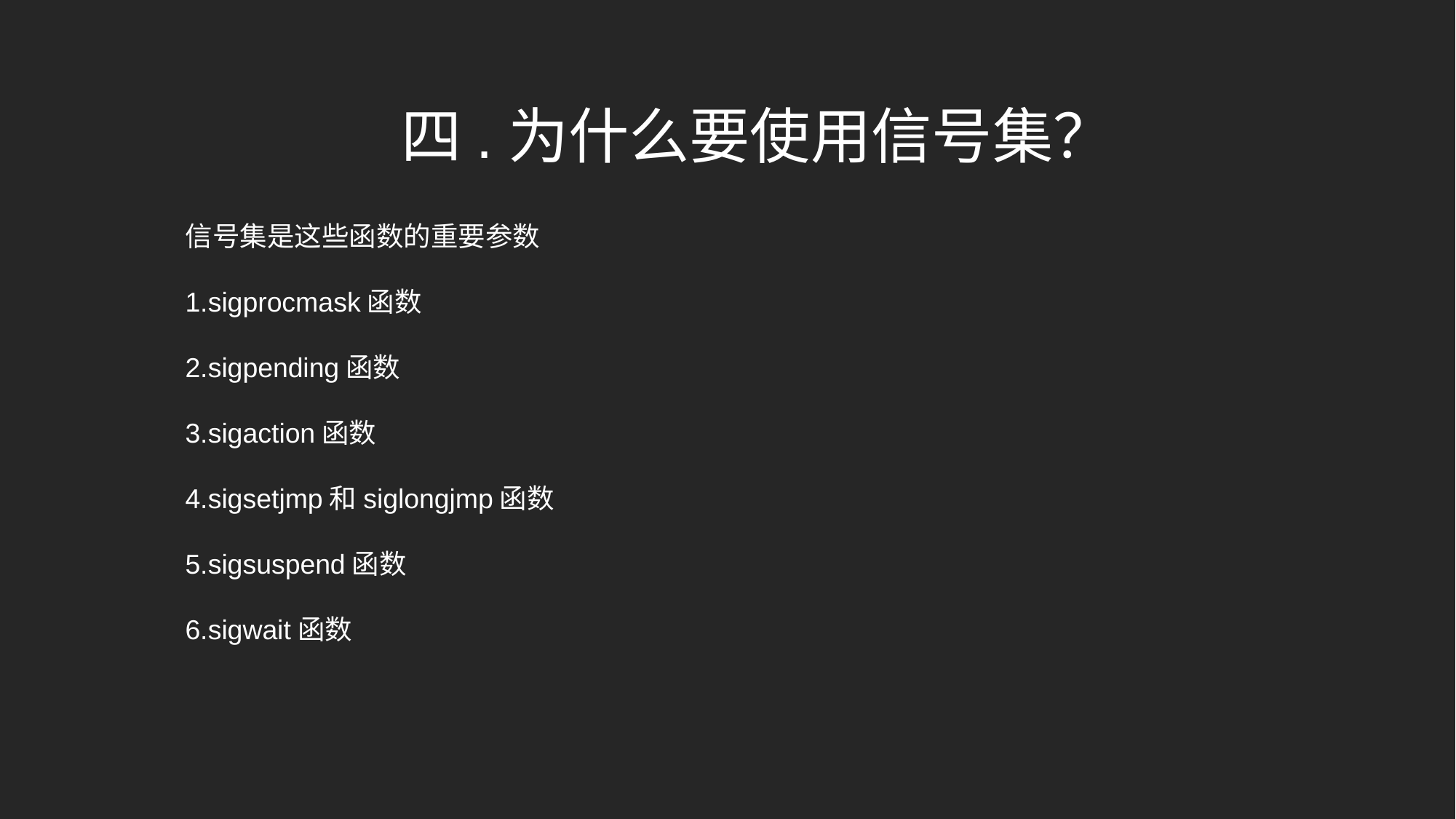

四.为什么要使用信号集？

信号集是这些函数的重要参数

1.sigprocmask函数

2.sigpending函数

3.sigaction函数

4.sigsetjmp和siglongjmp函数

5.sigsuspend函数

6.sigwait函数